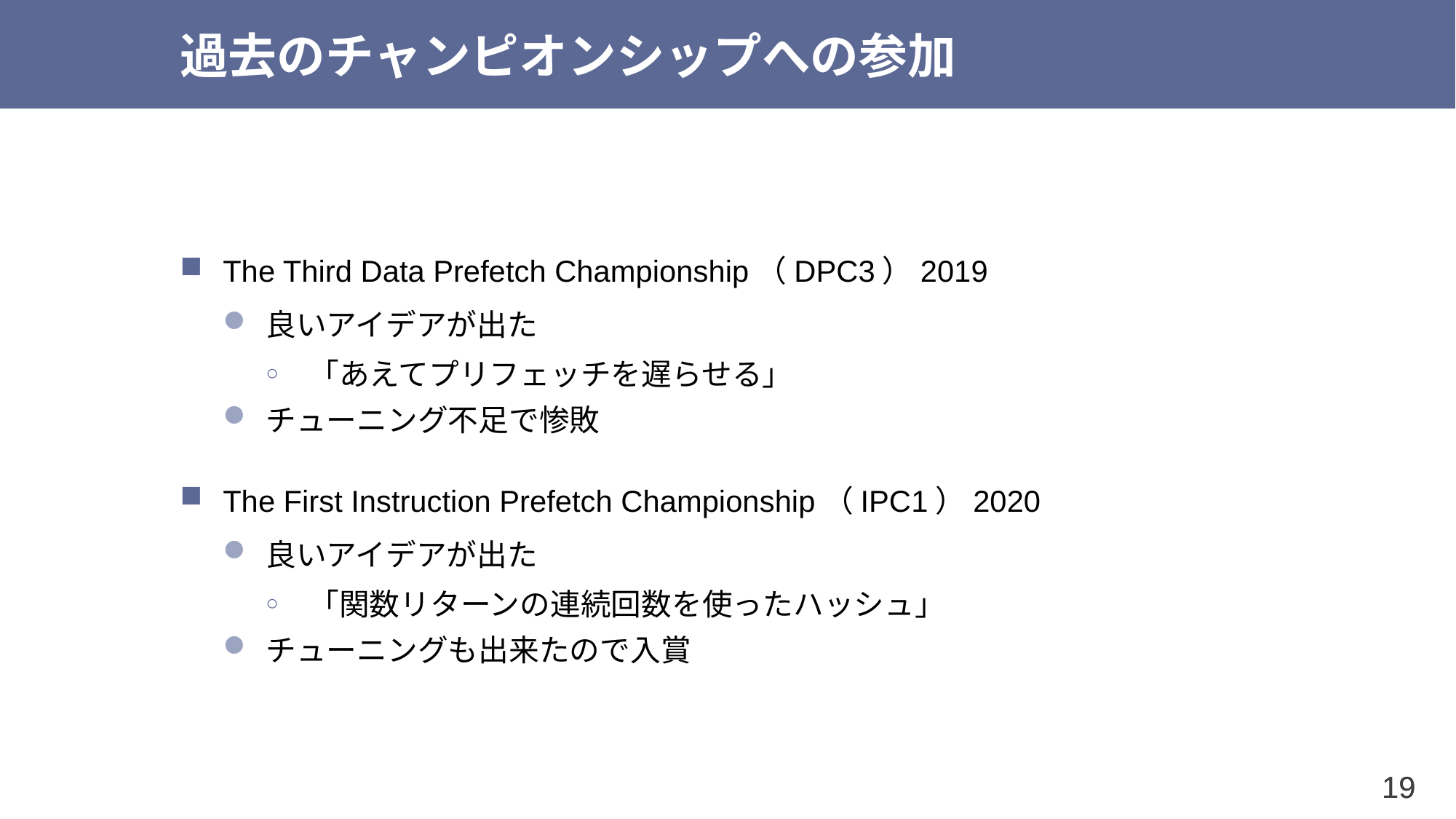

# 過去のチャンピオンシップへの参加
The Third Data Prefetch Championship（DPC3）2019
良いアイデアが出た
「あえてプリフェッチを遅らせる」
チューニング不足で惨敗
The First Instruction Prefetch Championship（IPC1）2020
良いアイデアが出た
「関数リターンの連続回数を使ったハッシュ」
チューニングも出来たので入賞